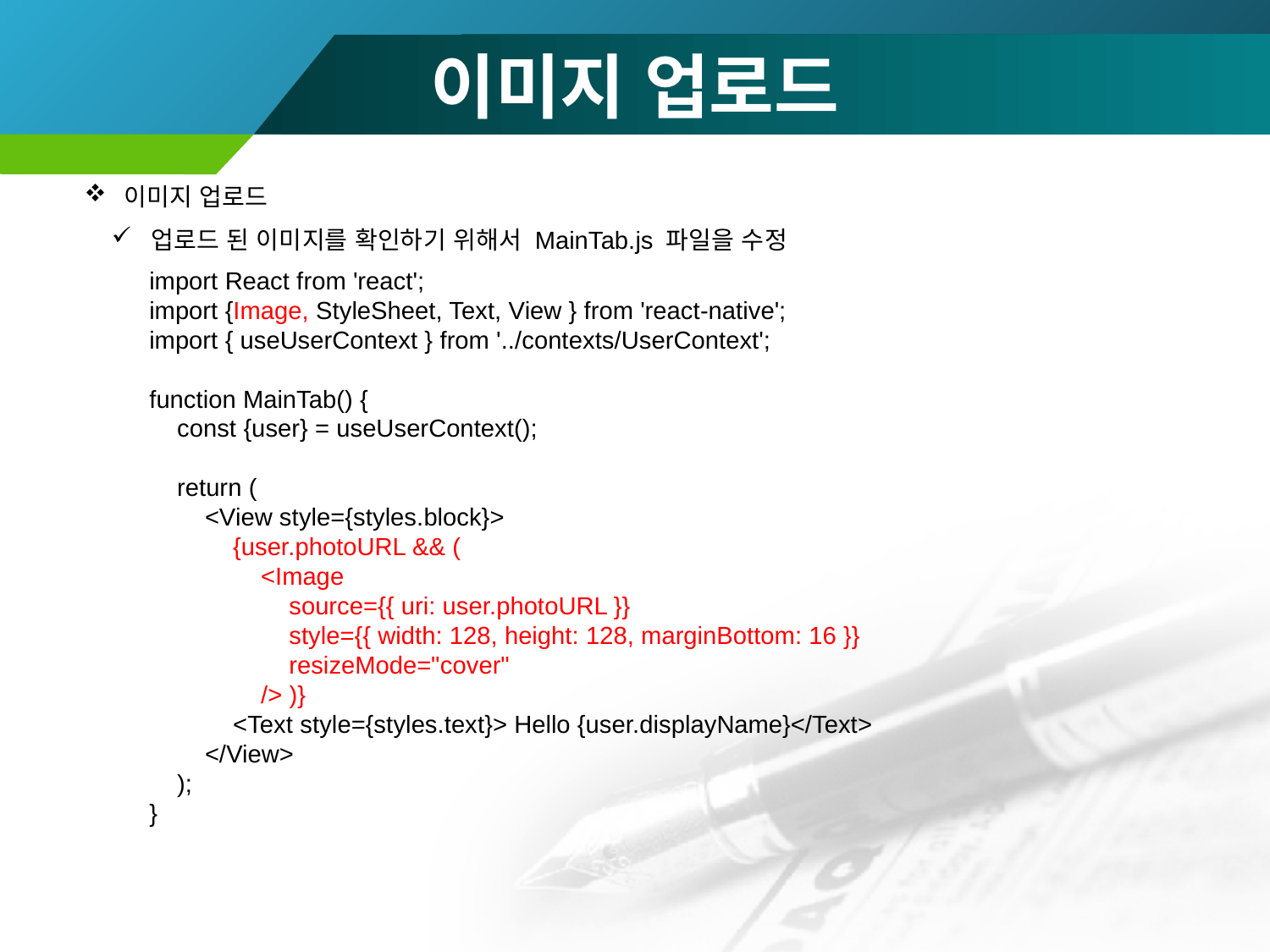

# 이미지 업로드
이미지 업로드
업로드 된 이미지를 확인하기 위해서 MainTab.js 파일을 수정
import React from 'react';
import {Image, StyleSheet, Text, View } from 'react-native';
import { useUserContext } from '../contexts/UserContext';

function MainTab() {
    const {user} = useUserContext();

    return (
        <View style={styles.block}>
            {user.photoURL && (
                <Image
                    source={{ uri: user.photoURL }}
                    style={{ width: 128, height: 128, marginBottom: 16 }}
                    resizeMode="cover"
                /> )}
            <Text style={styles.text}> Hello {user.displayName}</Text>
        </View>
    );
}